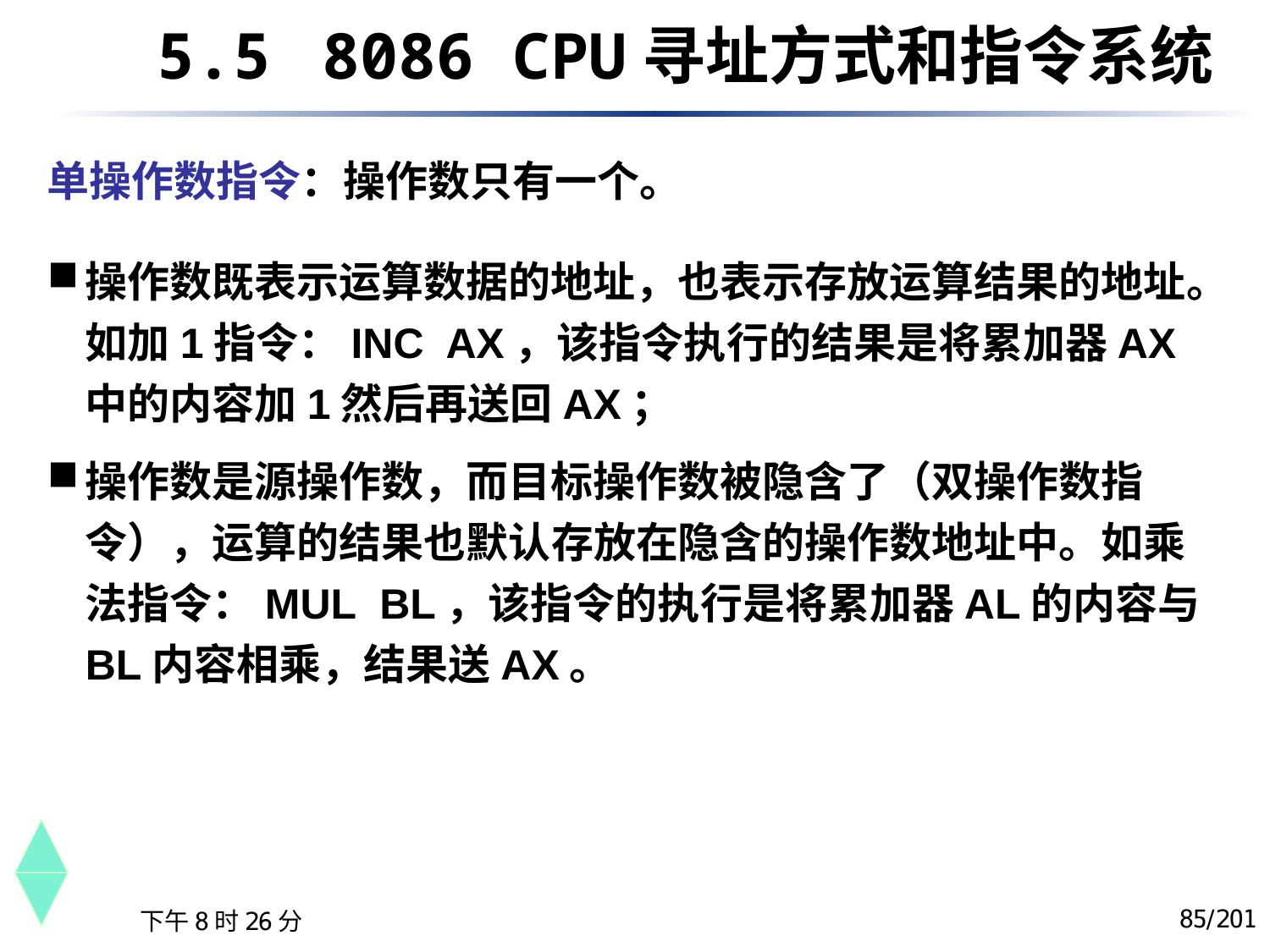

5.5	 8086 CPU寻址方式和指令系统
单操作数指令：操作数只有一个。

操作数既表示运算数据的地址，也表示存放运算结果的地址。如加1指令：INC  AX，该指令执行的结果是将累加器AX中的内容加1然后再送回AX；
操作数是源操作数，而目标操作数被隐含了（双操作数指令），运算的结果也默认存放在隐含的操作数地址中。如乘法指令：MUL  BL，该指令的执行是将累加器AL的内容与BL内容相乘，结果送AX。
85/201
下午8时26分